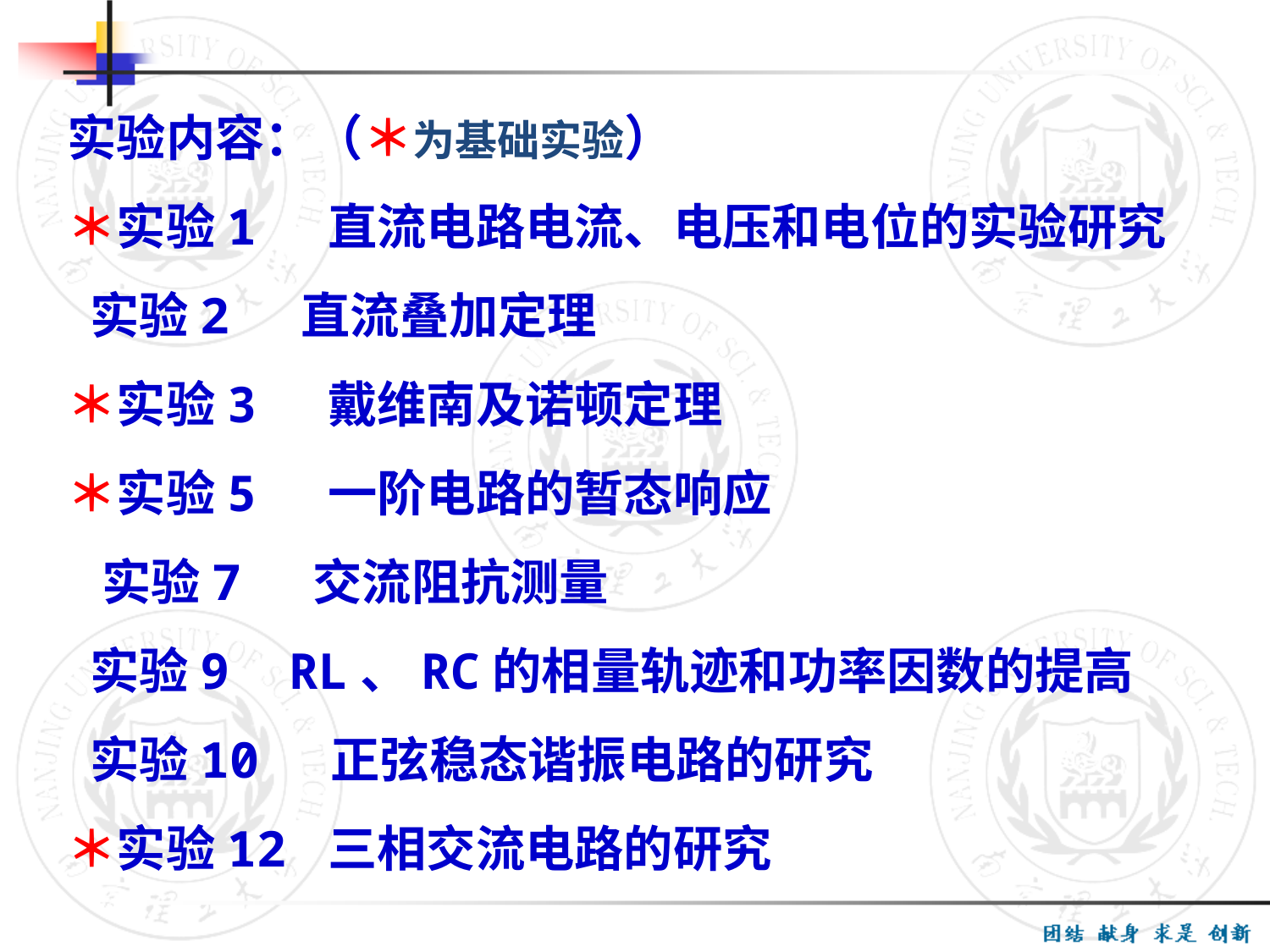

实验内容：（＊为基础实验）
＊实验1  直流电路电流、电压和电位的实验研究
  实验2  直流叠加定理
＊实验3  戴维南及诺顿定理
＊实验5  一阶电路的暂态响应
  实验7  交流阻抗测量
  实验9  RL、RC的相量轨迹和功率因数的提高
  实验10  正弦稳态谐振电路的研究
＊实验12 三相交流电路的研究